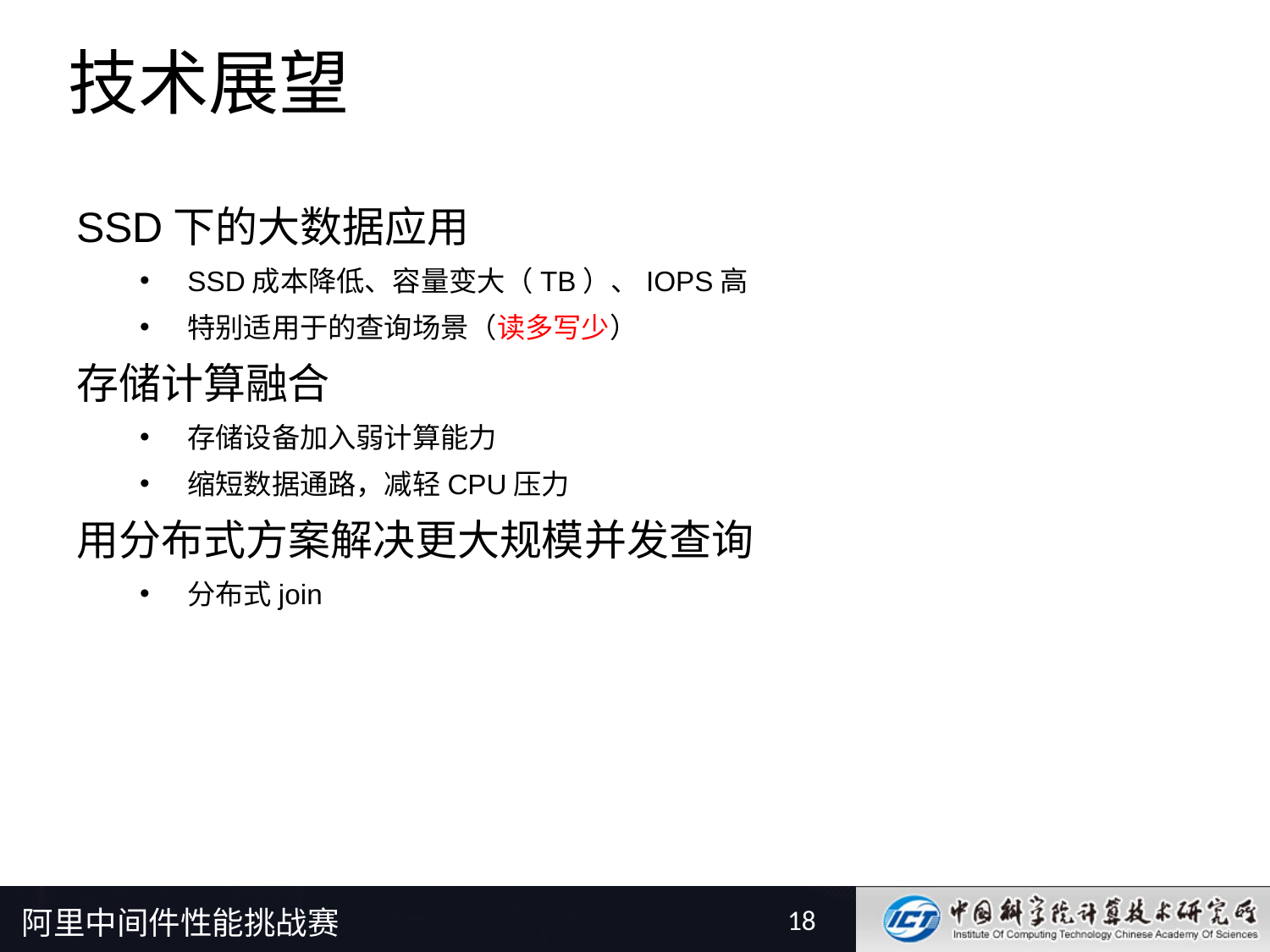

# 技术展望
SSD下的大数据应用
SSD成本降低、容量变大（TB）、IOPS高
特别适用于的查询场景（读多写少）
存储计算融合
存储设备加入弱计算能力
缩短数据通路，减轻CPU压力
用分布式方案解决更大规模并发查询
分布式join